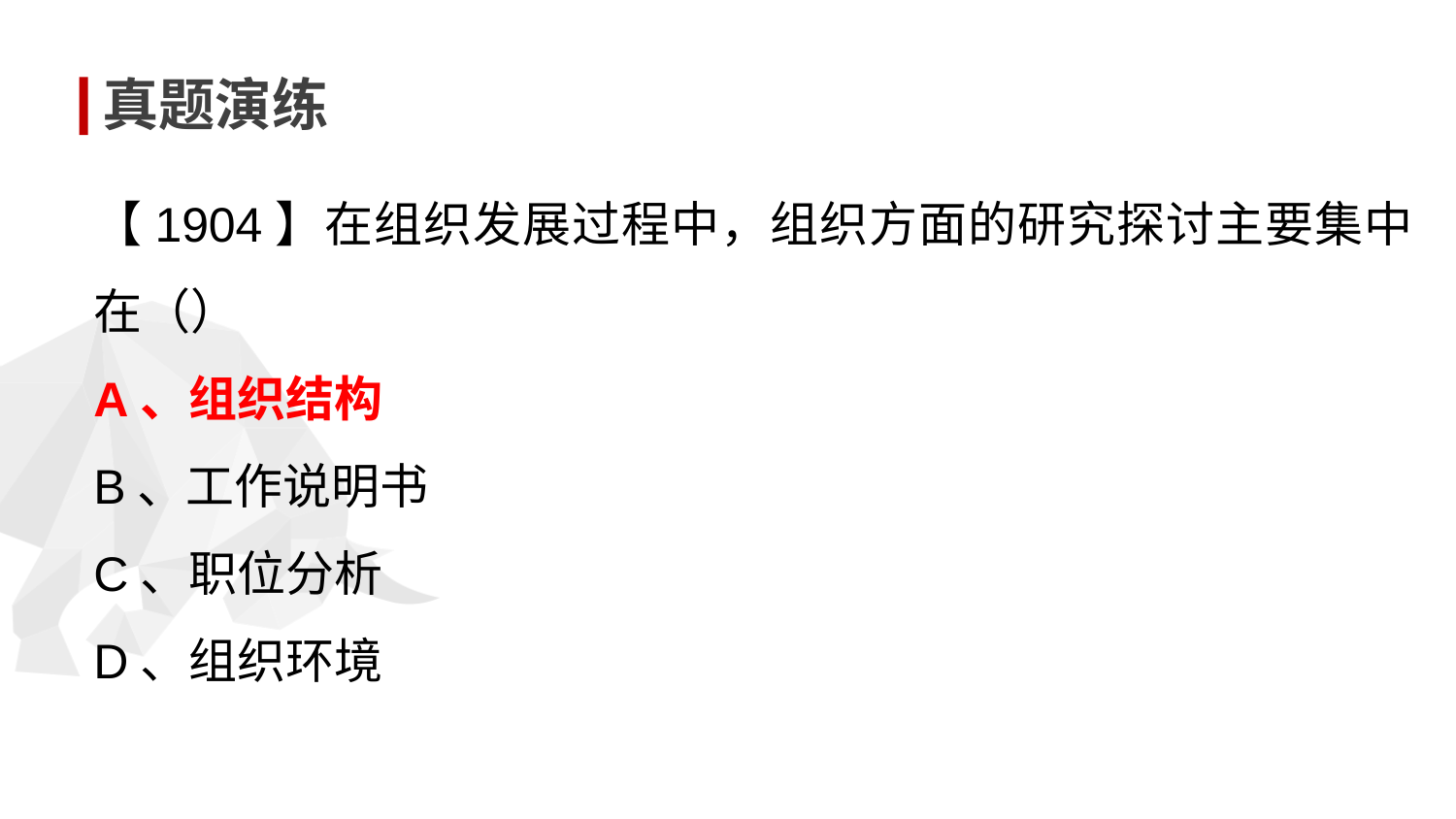

真题演练
【1904】在组织发展过程中，组织方面的研究探讨主要集中在（）
A、组织结构
B、工作说明书
C、职位分析
D、组织环境